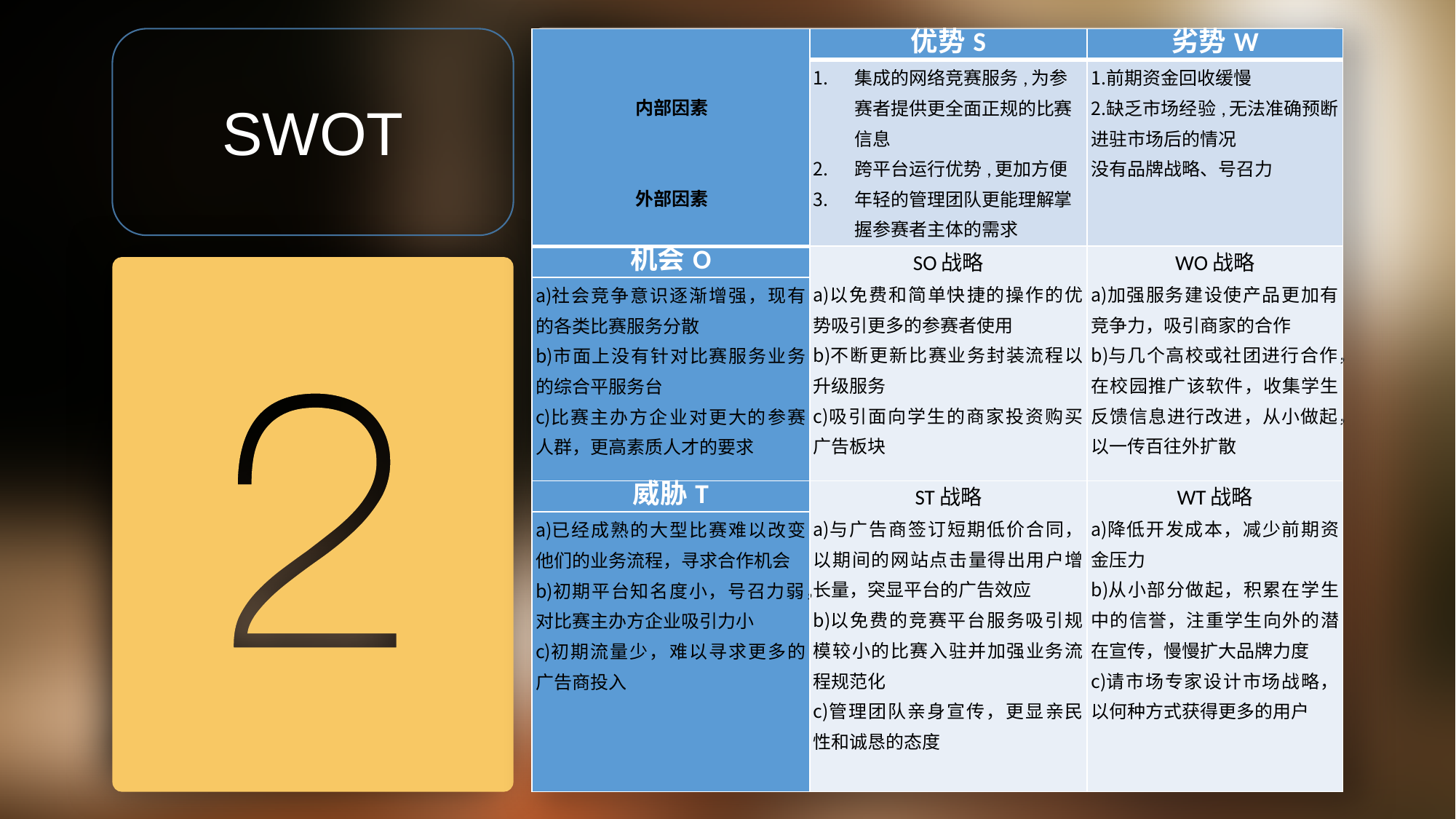

| 内部因素     外部因素 | 优势S | 劣势W |
| --- | --- | --- |
|  | 集成的网络竞赛服务,为参赛者提供更全面正规的比赛信息 跨平台运行优势,更加方便 年轻的管理团队更能理解掌握参赛者主体的需求 | 前期资金回收缓慢 缺乏市场经验,无法准确预断进驻市场后的情况 没有品牌战略、号召力 |
| 机会O | SO战略 以免费和简单快捷的操作的优势吸引更多的参赛者使用 不断更新比赛业务封装流程以升级服务 吸引面向学生的商家投资购买广告板块 | WO战略 加强服务建设使产品更加有竞争力，吸引商家的合作 与几个高校或社团进行合作，在校园推广该软件，收集学生反馈信息进行改进，从小做起，以一传百往外扩散 |
| 社会竞争意识逐渐增强，现有的各类比赛服务分散 市面上没有针对比赛服务业务的综合平服务台 比赛主办方企业对更大的参赛人群，更高素质人才的要求 |  |  |
| 威胁T | ST战略 与广告商签订短期低价合同，以期间的网站点击量得出用户增长量，突显平台的广告效应 以免费的竞赛平台服务吸引规模较小的比赛入驻并加强业务流程规范化 管理团队亲身宣传，更显亲民性和诚恳的态度 | WT战略 降低开发成本，减少前期资金压力 从小部分做起，积累在学生中的信誉，注重学生向外的潜在宣传，慢慢扩大品牌力度 请市场专家设计市场战略，以何种方式获得更多的用户 |
| 已经成熟的大型比赛难以改变他们的业务流程，寻求合作机会 初期平台知名度小，号召力弱，对比赛主办方企业吸引力小 初期流量少，难以寻求更多的广告商投入 |  |  |

SWOT